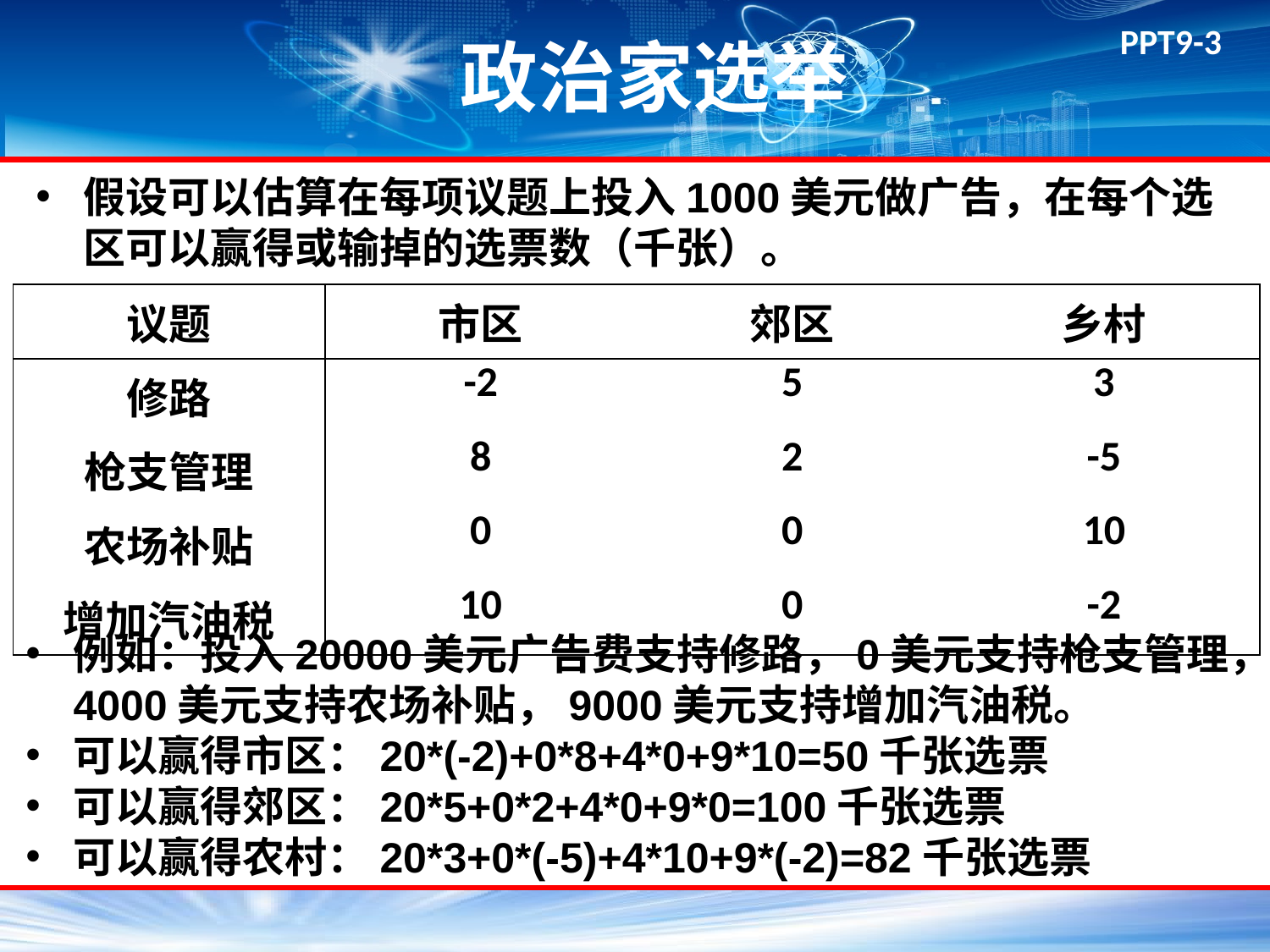

# 政治家选举
假设可以估算在每项议题上投入1000美元做广告，在每个选区可以赢得或输掉的选票数（千张）。
| 议题 | 市区 | 郊区 | 乡村 |
| --- | --- | --- | --- |
| 修路 | -2 | 5 | 3 |
| 枪支管理 | 8 | 2 | -5 |
| 农场补贴 | 0 | 0 | 10 |
| 增加汽油税 | 10 | 0 | -2 |
例如：投入20000美元广告费支持修路，0美元支持枪支管理，4000美元支持农场补贴，9000美元支持增加汽油税。
可以赢得市区：20*(-2)+0*8+4*0+9*10=50千张选票
可以赢得郊区：20*5+0*2+4*0+9*0=100千张选票
可以赢得农村：20*3+0*(-5)+4*10+9*(-2)=82千张选票